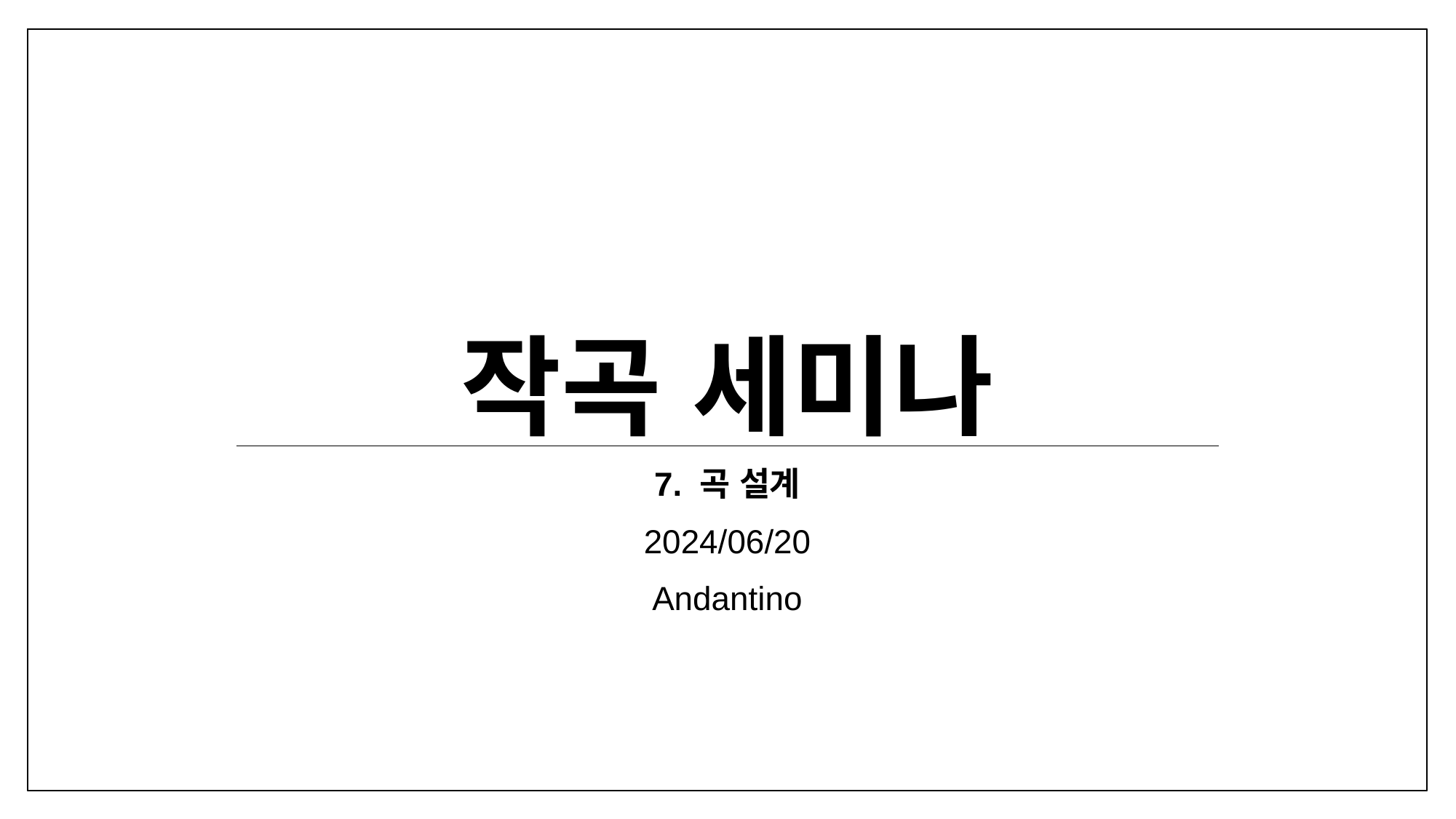

# 작곡 세미나
7. 곡 설계
2024/06/20
Andantino